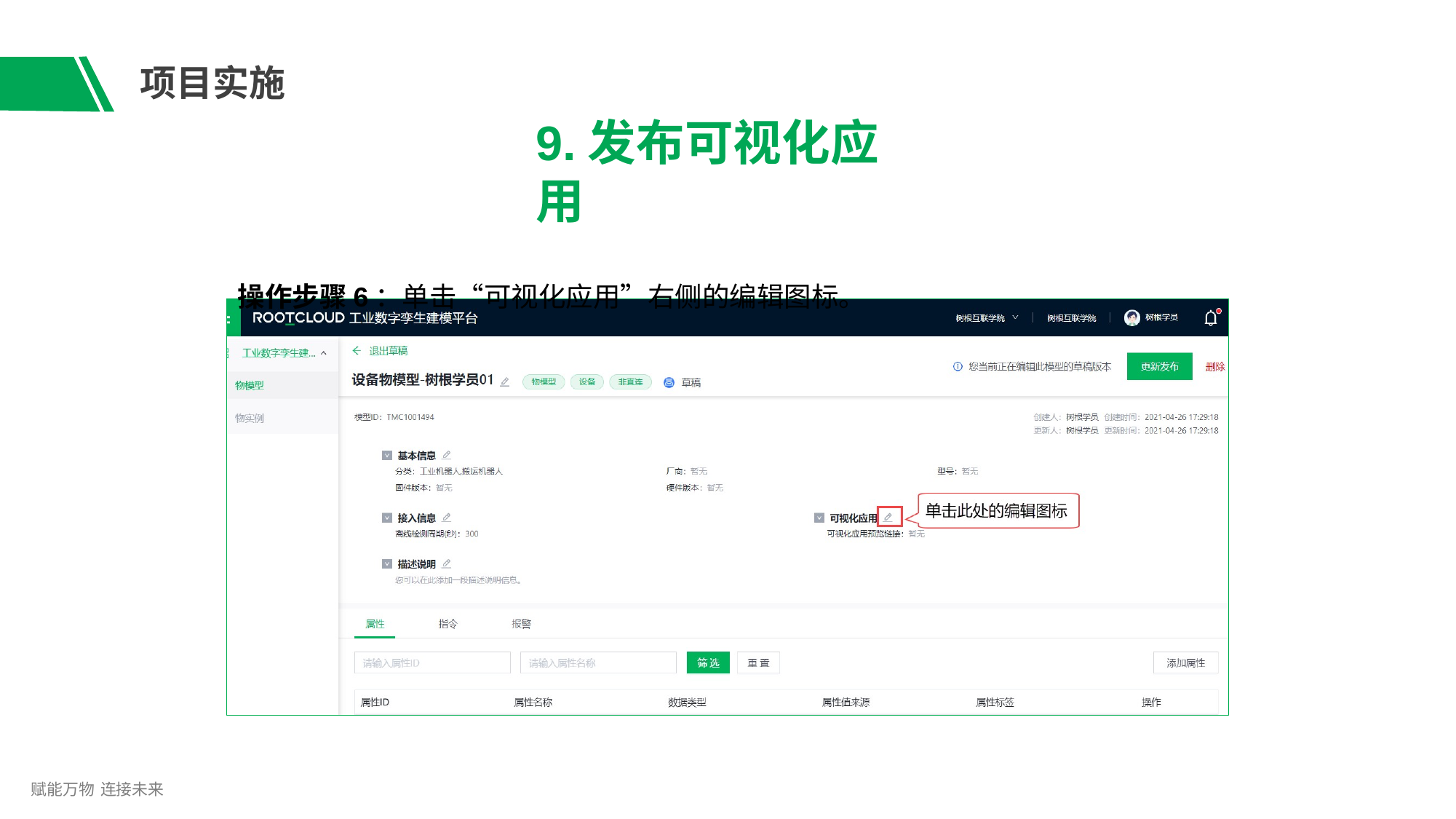

# 项目实施
9.发布可视化应用
操作步骤6：单击“可视化应用”右侧的编辑图标。

赋能万物 连接未来